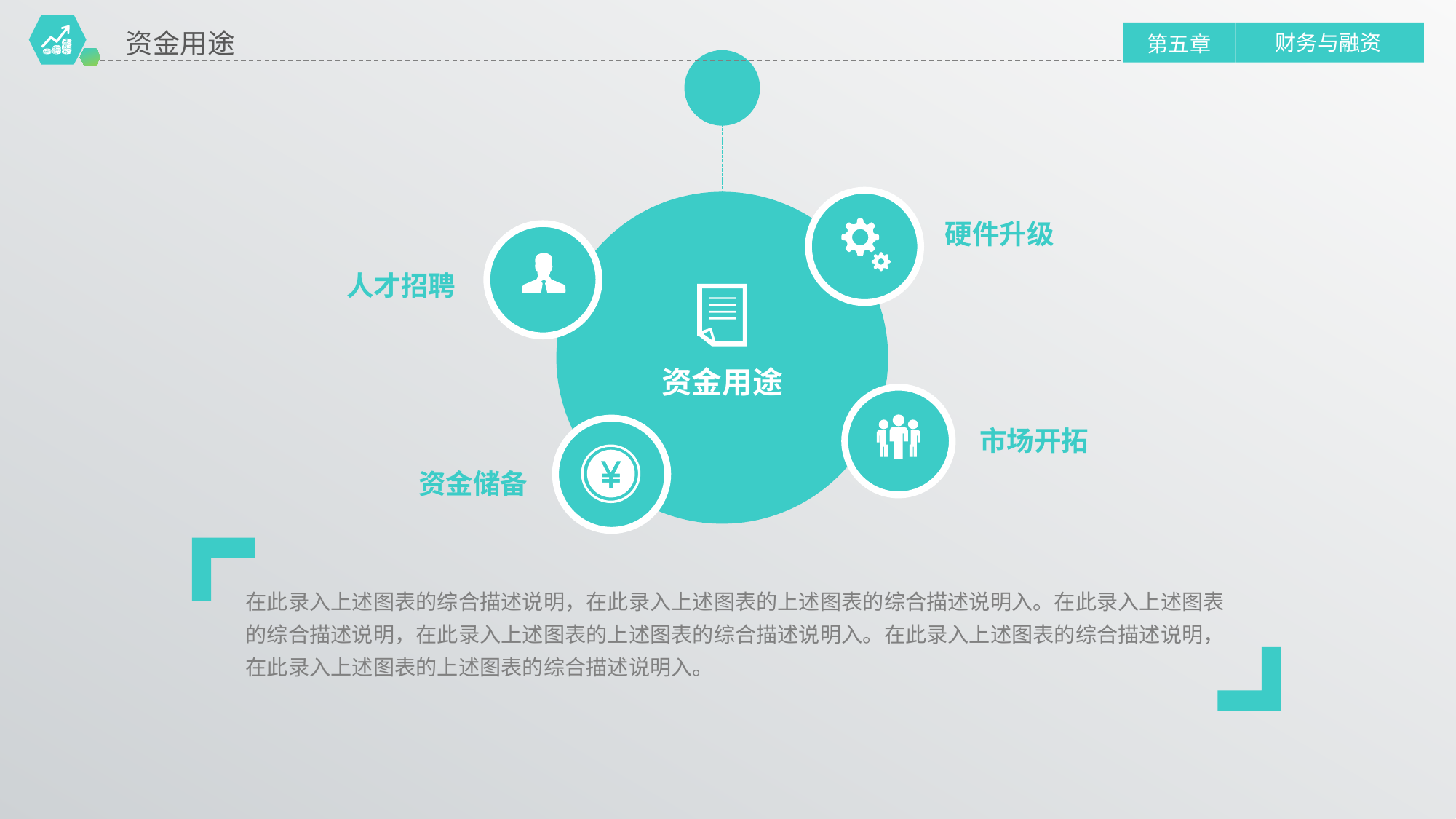

资金用途

财务与融资
第五章

资金用途
硬件升级

人才招聘

市场开拓
资金储备

在此录入上述图表的综合描述说明，在此录入上述图表的上述图表的综合描述说明入。在此录入上述图表的综合描述说明，在此录入上述图表的上述图表的综合描述说明入。在此录入上述图表的综合描述说明，在此录入上述图表的上述图表的综合描述说明入。

延时符